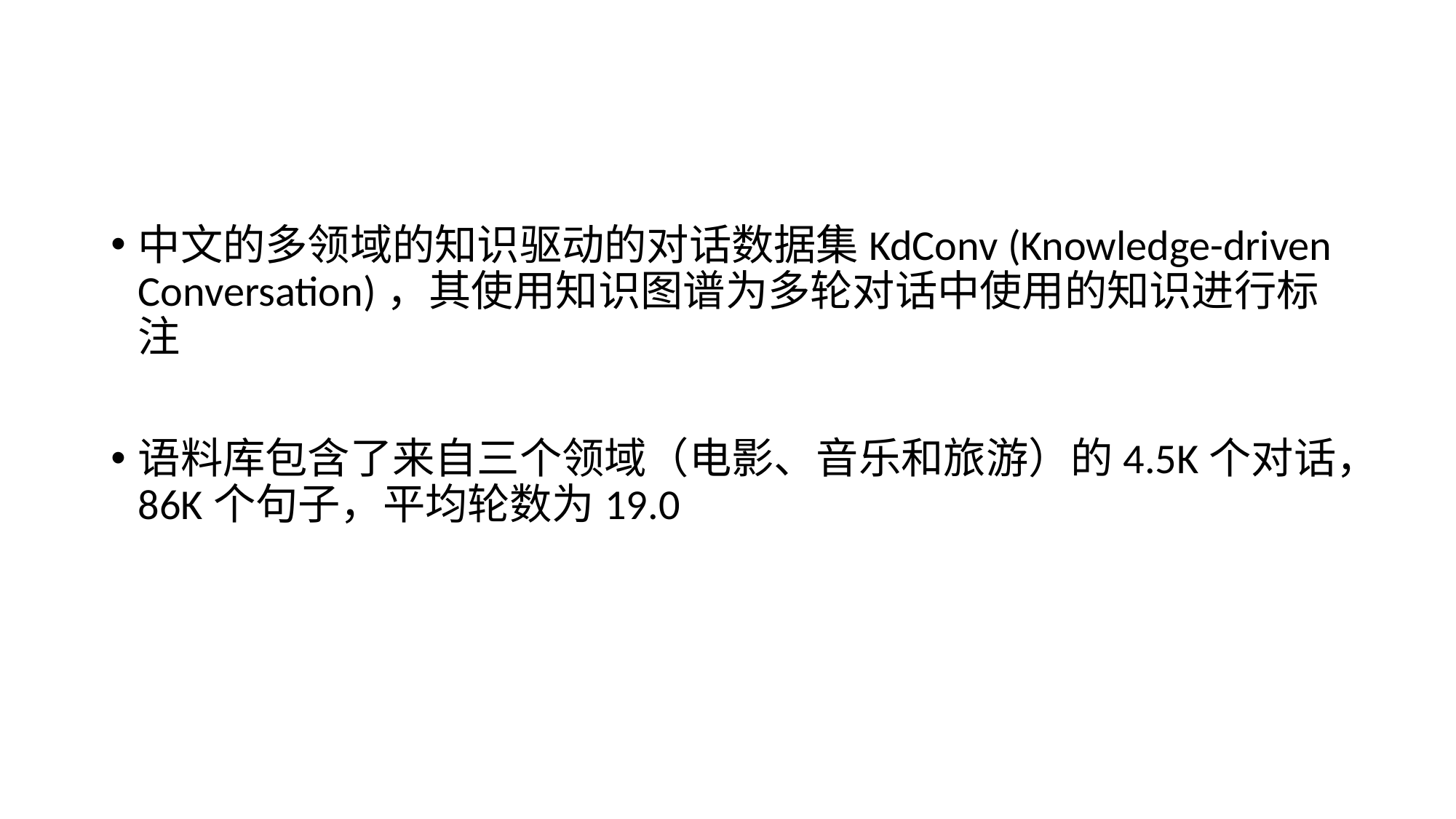

#
中文的多领域的知识驱动的对话数据集KdConv (Knowledge-driven Conversation)，其使用知识图谱为多轮对话中使用的知识进行标注

语料库包含了来自三个领域（电影、音乐和旅游）的4.5K个对话，86K个句子，平均轮数为19.0